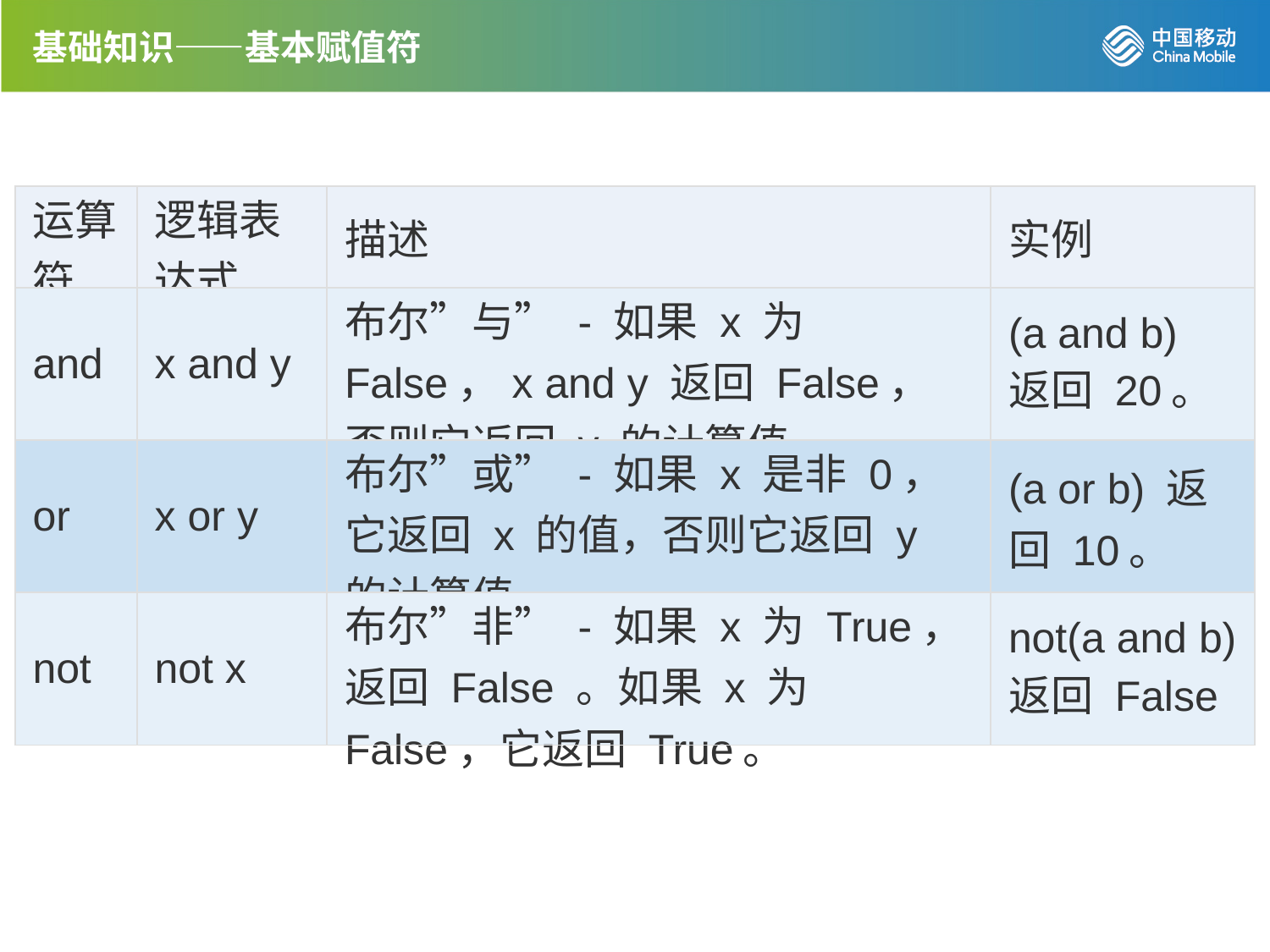

基础知识——基本赋值符
| 运算符 | 逻辑表达式 | 描述 | 实例 |
| --- | --- | --- | --- |
| and | x and y | 布尔”与” - 如果 x 为 False，x and y 返回 False，否则它返回 y 的计算值。 | (a and b) 返回 20。 |
| or | x or y | 布尔”或” - 如果 x 是非 0，它返回 x 的值，否则它返回 y 的计算值。 | (a or b) 返回 10。 |
| not | not x | 布尔”非” - 如果 x 为 True，返回 False 。如果 x 为 False，它返回 True。 | not(a and b) 返回 False |